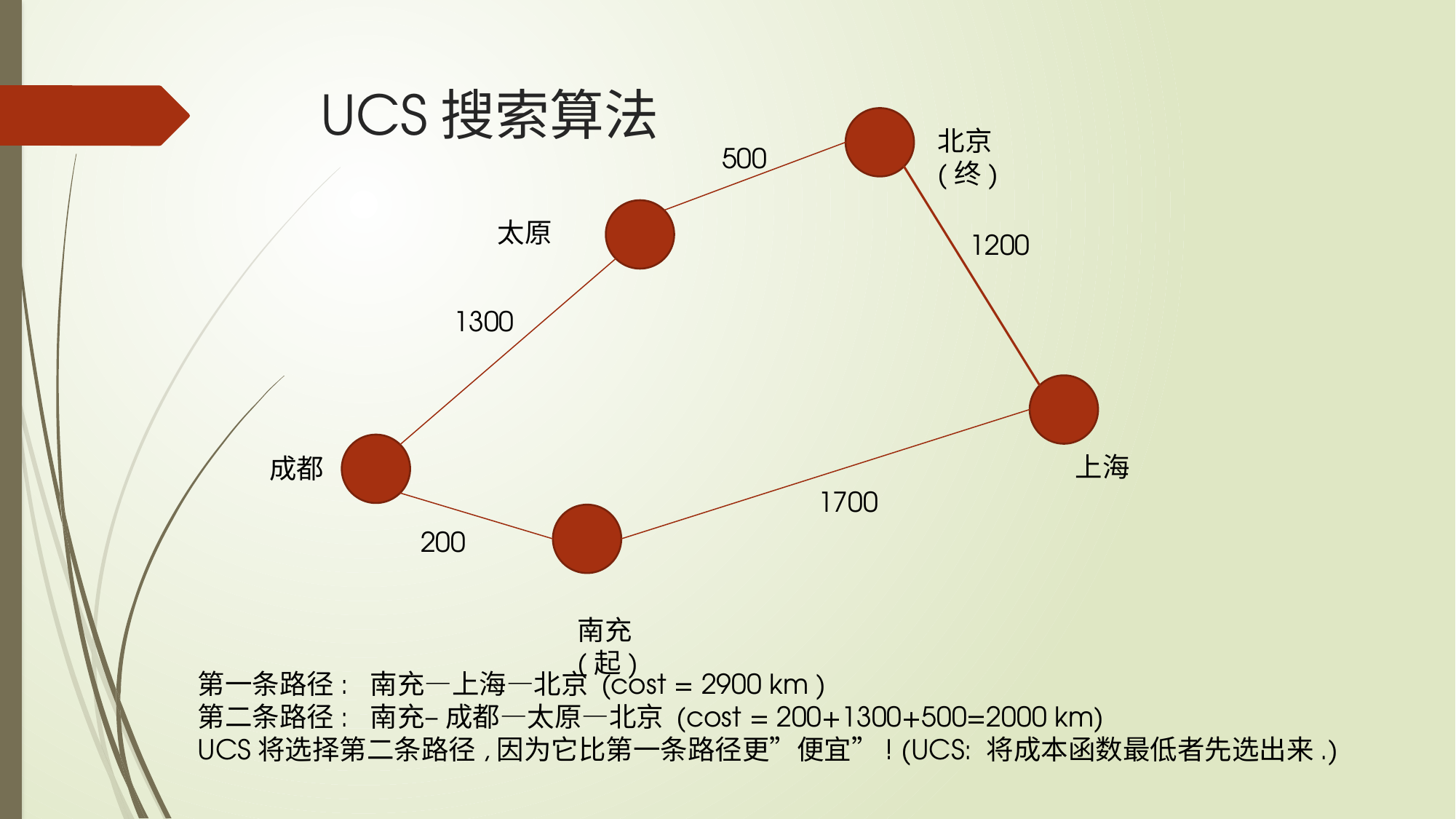

# UCS搜索算法

北京(终)
500
太原
1200
1300
上海
成都
1700
200
南充(起)
第一条路径:  南充—上海—北京 (cost = 2900 km )
第二条路径:  南充– 成都—太原—北京 (cost = 200+1300+500=2000 km)
UCS将选择第二条路径,因为它比第一条路径更”便宜”! (UCS: 将成本函数最低者先选出来.)